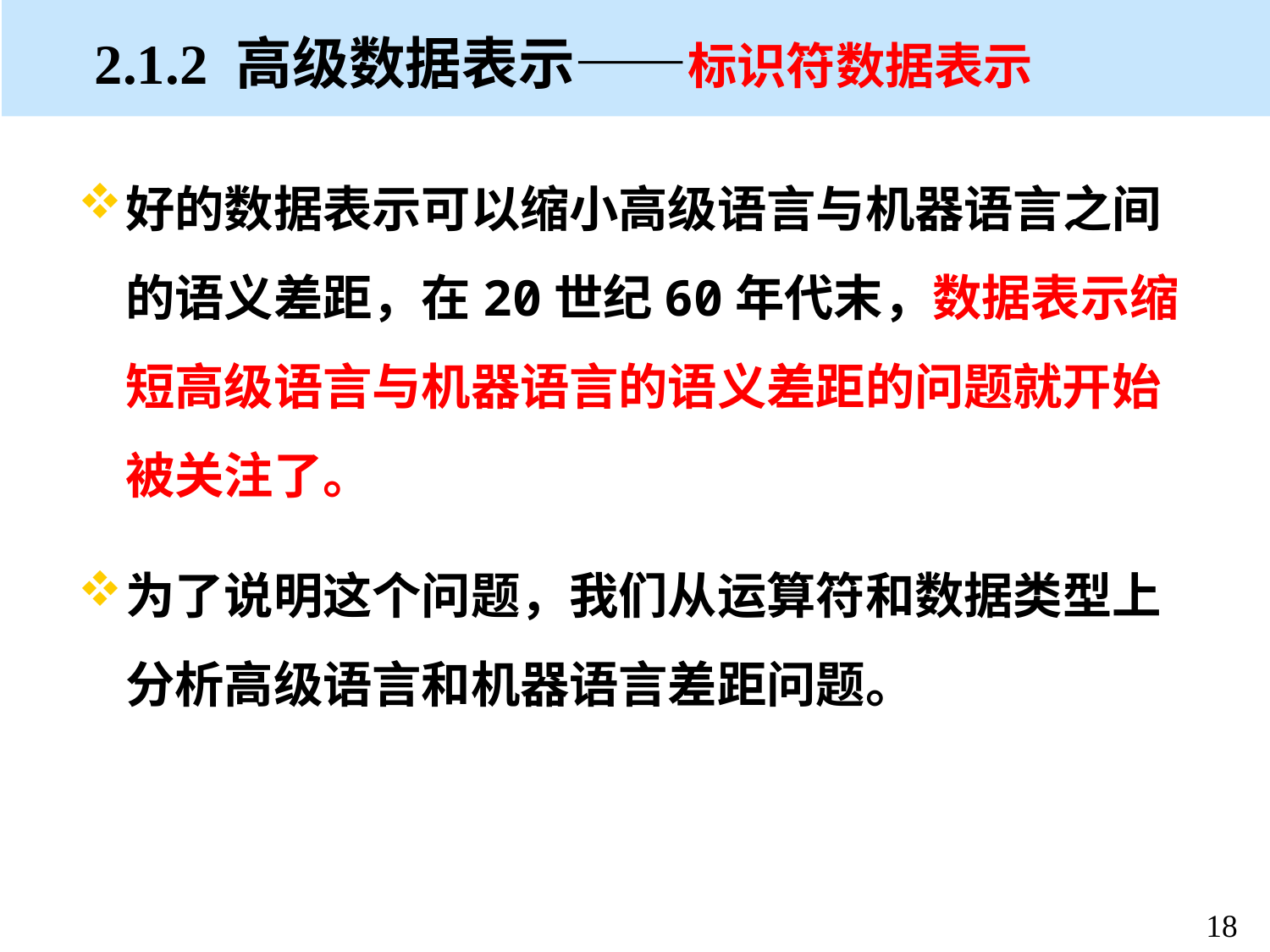

# 2.1.2 高级数据表示——标识符数据表示
好的数据表示可以缩小高级语言与机器语言之间的语义差距，在20世纪60年代末，数据表示缩短高级语言与机器语言的语义差距的问题就开始被关注了。
为了说明这个问题，我们从运算符和数据类型上分析高级语言和机器语言差距问题。